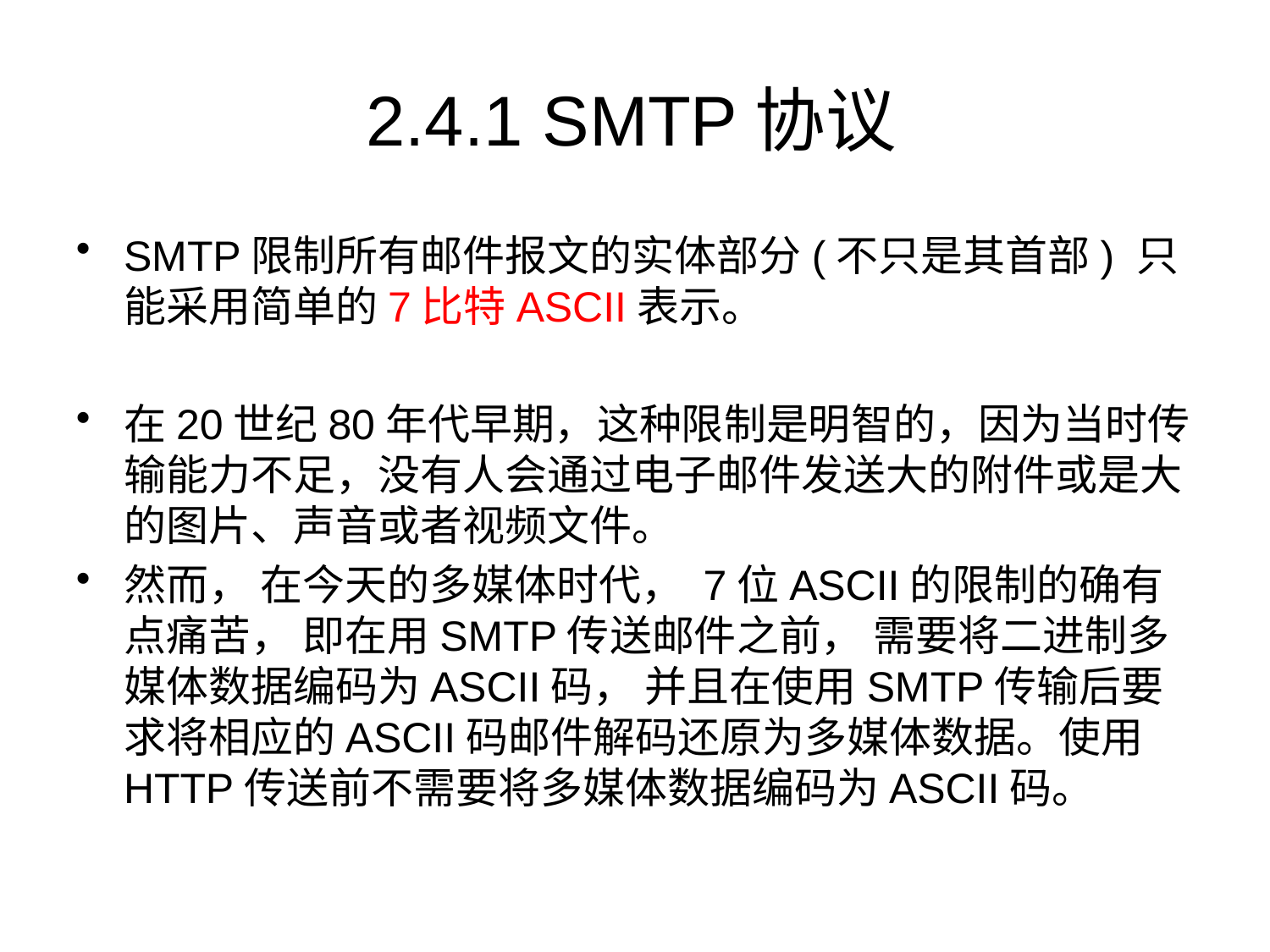

# 2.4.1 SMTP协议
SMTP限制所有邮件报文的实体部分(不只是其首部) 只能采用简单的7比特ASCII表示。

在20世纪80年代早期，这种限制是明智的，因为当时传输能力不足，没有人会通过电子邮件发送大的附件或是大的图片、声音或者视频文件。
然而， 在今天的多媒体时代， 7位ASCII的限制的确有点痛苦， 即在用SMTP传送邮件之前， 需要将二进制多媒体数据编码为ASCII码， 并且在使用SMTP传输后要求将相应的ASCII码邮件解码还原为多媒体数据。使用HTTP传送前不需要将多媒体数据编码为ASCII码。